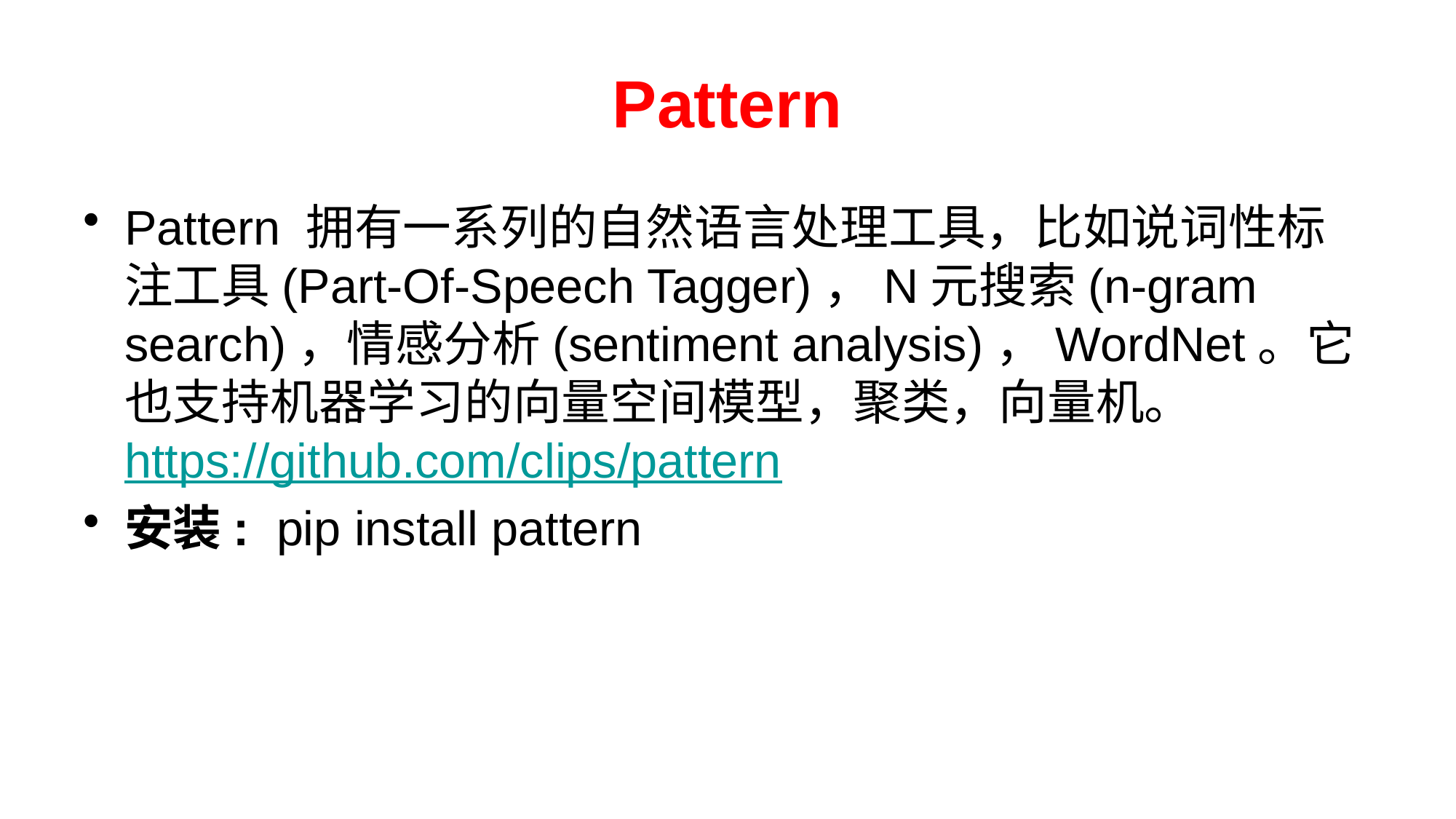

# Pattern
Pattern 拥有一系列的自然语言处理工具，比如说词性标注工具(Part-Of-Speech Tagger)，N元搜索(n-gram search)，情感分析(sentiment analysis)，WordNet。它也支持机器学习的向量空间模型，聚类，向量机。https://github.com/clips/pattern
安装:  pip install pattern